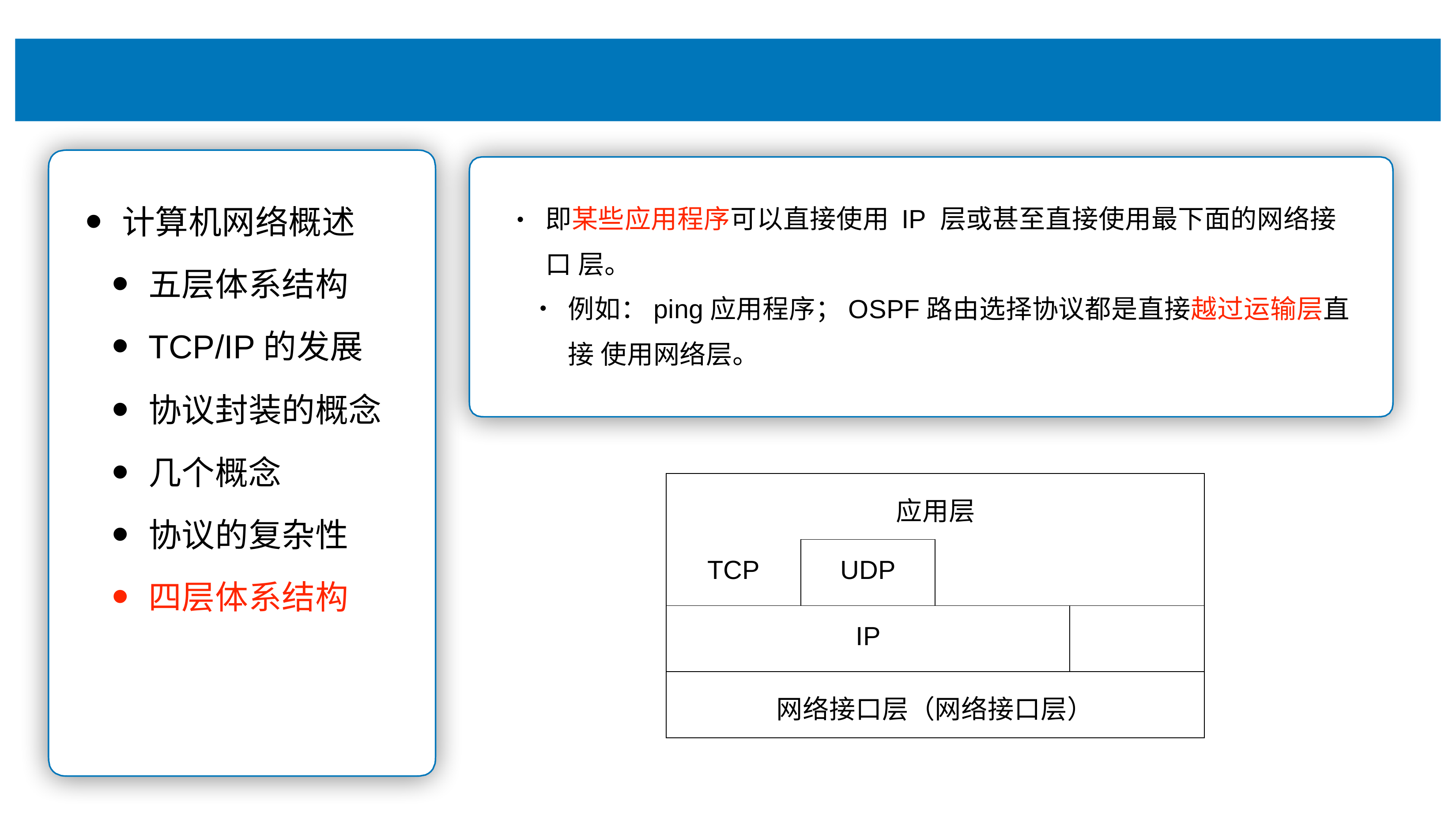

# 即某些应⽤程序可以直接使⽤ IP 层或甚⾄直接使⽤最下⾯的⽹络接⼝ 层。
计算机⽹络概述
五层体系结构
TCP/IP的发展
协议封装的概念
⼏个概念
协议的复杂性
四层体系结构
•
例如：ping应⽤程序；OSPF路由选择协议都是直接越过运输层直接 使⽤⽹络层。
| 应⽤层 |  |  |  |
| --- | --- | --- | --- |
| TCP | UDP |  |  |
| IP |  |  |  |
| ⽹络接⼝层（⽹络接⼝层） |  |  |  |